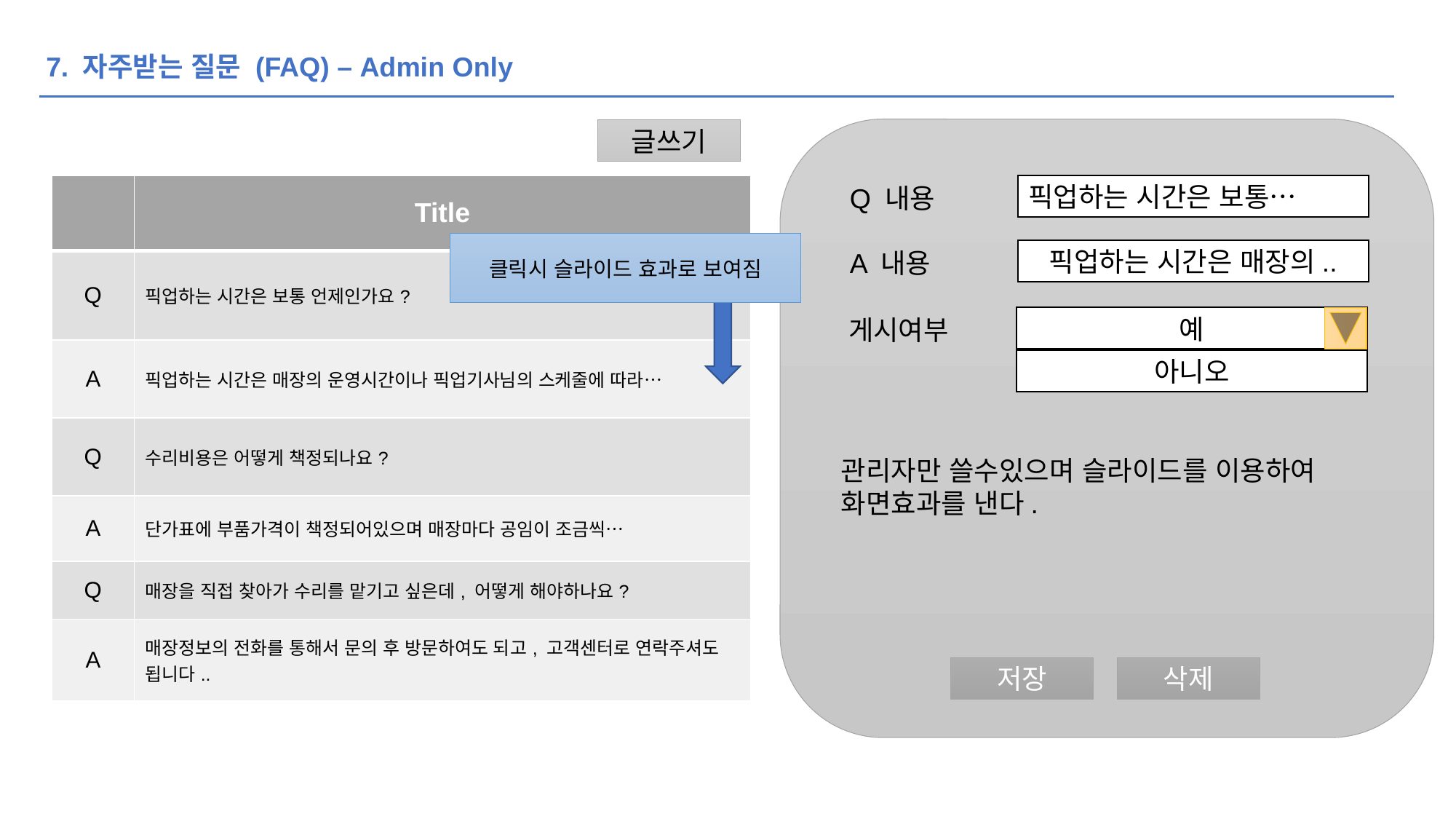

7. 자주받는 질문 (FAQ) – Admin Only

글쓰기
|  | Title |
| --- | --- |
| Q | 픽업하는 시간은 보통 언제인가요? |
| A | 픽업하는 시간은 매장의 운영시간이나 픽업기사님의 스케줄에 따라… |
| Q | 수리비용은 어떻게 책정되나요? |
| A | 단가표에 부품가격이 책정되어있으며 매장마다 공임이 조금씩… |
| Q | 매장을 직접 찾아가 수리를 맡기고 싶은데, 어떻게 해야하나요? |
| A | 매장정보의 전화를 통해서 문의 후 방문하여도 되고, 고객센터로 연락주셔도 됩니다.. |
픽업하는 시간은 보통…
Q 내용
클릭시 슬라이드 효과로 보여짐
픽업하는 시간은 매장의..
A 내용

예
게시여부

아니오

관리자만 쓸수있으며 슬라이드를 이용하여 화면효과를 낸다.
저장
삭제